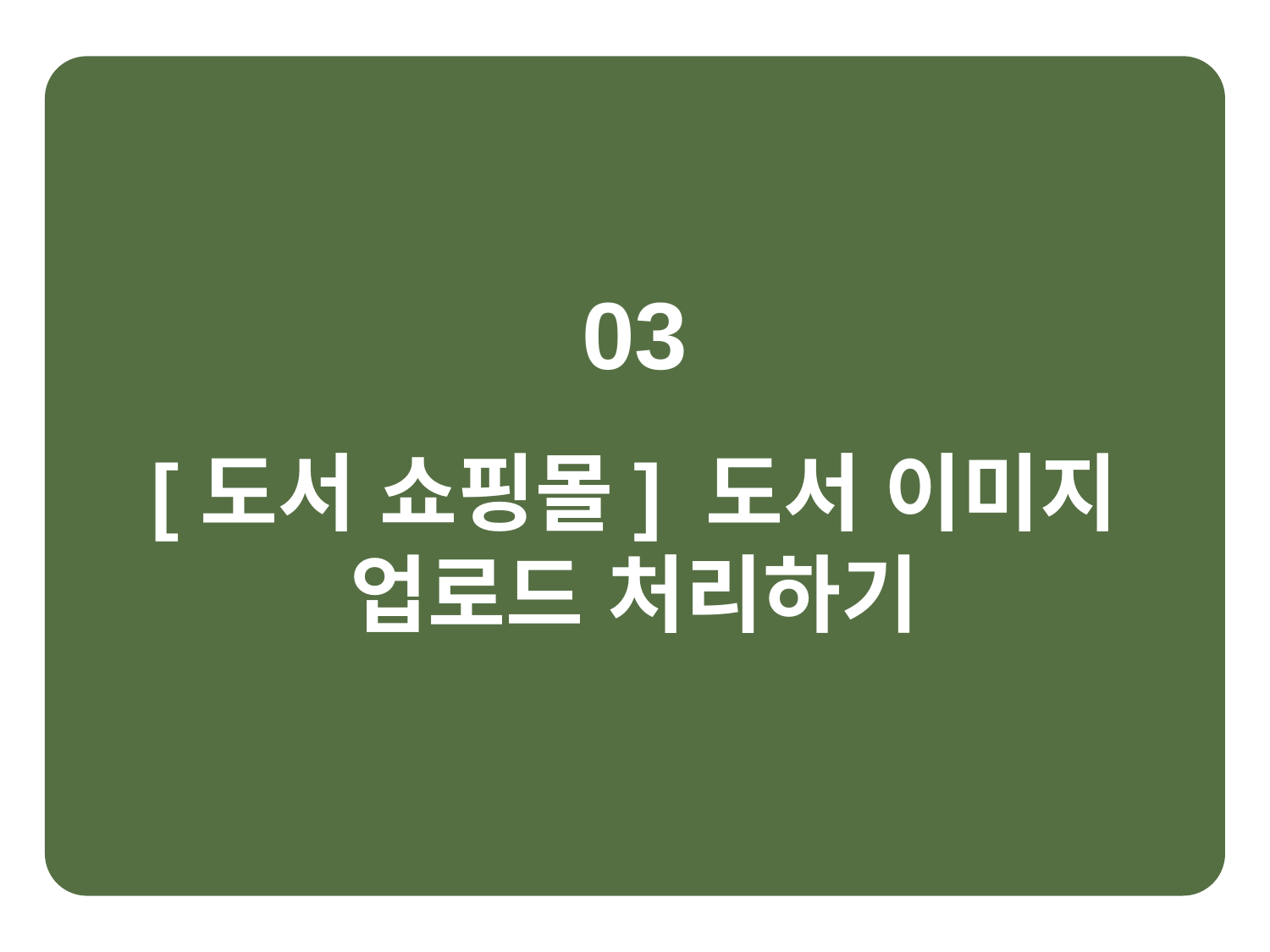

03
[도서 쇼핑몰] 도서 이미지 업로드 처리하기